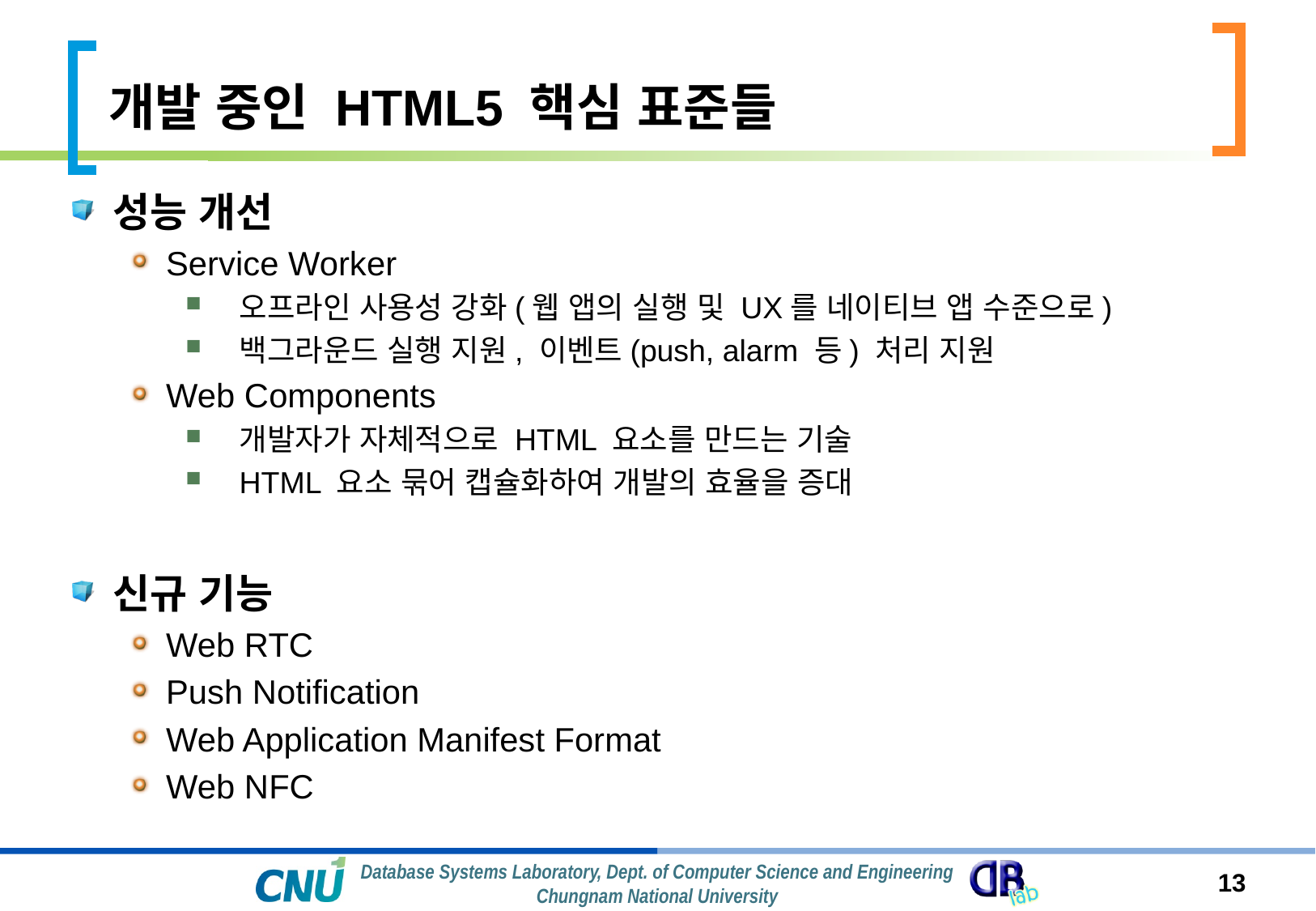

# 개발 중인 HTML5 핵심 표준들
성능 개선
Service Worker
오프라인 사용성 강화(웹 앱의 실행 및 UX를 네이티브 앱 수준으로)
백그라운드 실행 지원, 이벤트(push, alarm 등) 처리 지원
Web Components
개발자가 자체적으로 HTML 요소를 만드는 기술
HTML 요소 묶어 캡슐화하여 개발의 효율을 증대

신규 기능
Web RTC
Push Notification
Web Application Manifest Format
Web NFC

13